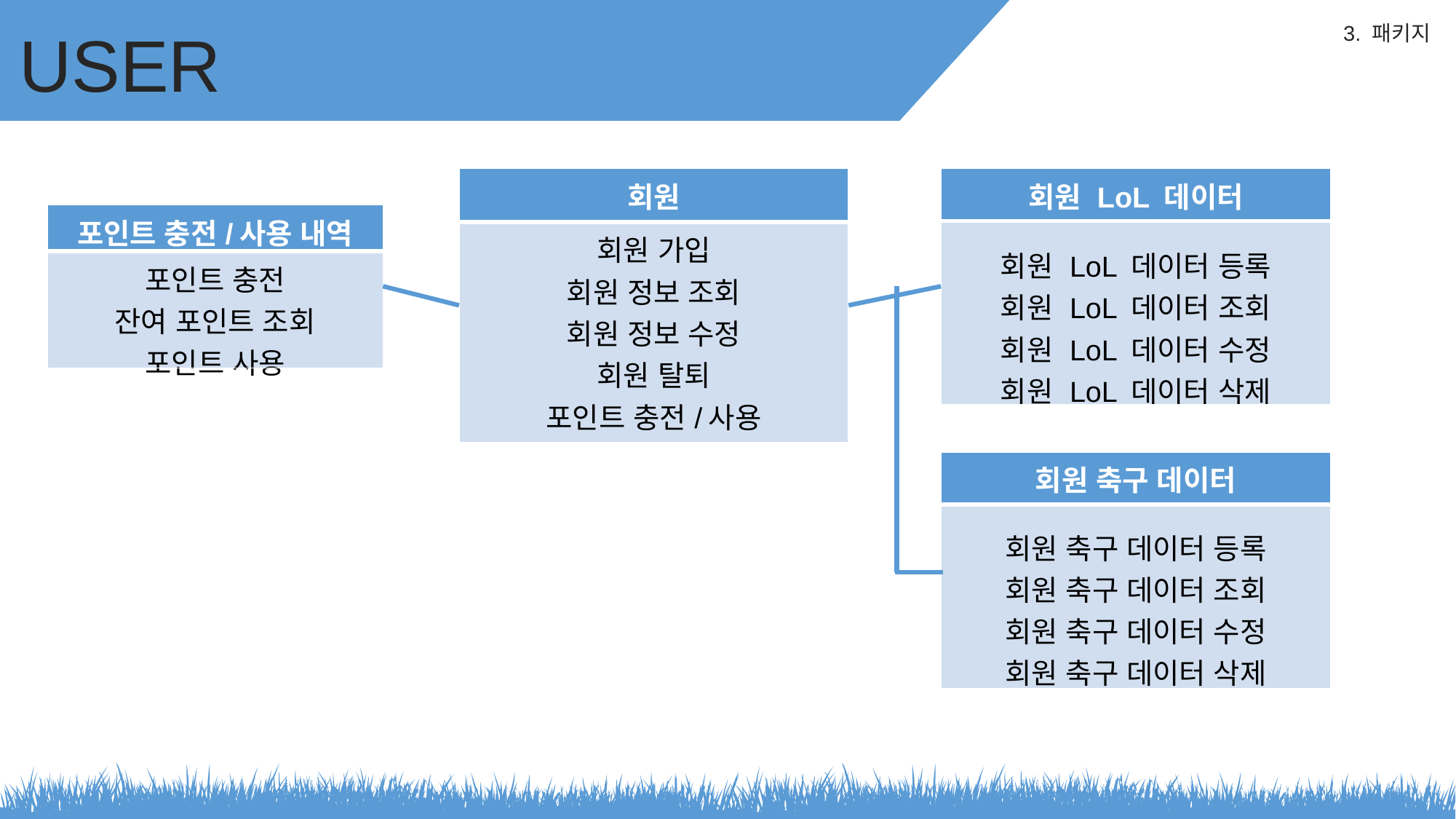

USER
3. 패키지
| 회원 |
| --- |
| 회원 가입 회원 정보 조회 회원 정보 수정 회원 탈퇴 포인트 충전/사용 |
| 회원 LoL 데이터 |
| --- |
| 회원 LoL 데이터 등록 회원 LoL 데이터 조회 회원 LoL 데이터 수정 회원 LoL 데이터 삭제 |
| 포인트 충전/사용 내역 |
| --- |
| 포인트 충전 잔여 포인트 조회 포인트 사용 |
| 회원 축구 데이터 |
| --- |
| 회원 축구 데이터 등록 회원 축구 데이터 조회 회원 축구 데이터 수정 회원 축구 데이터 삭제 |